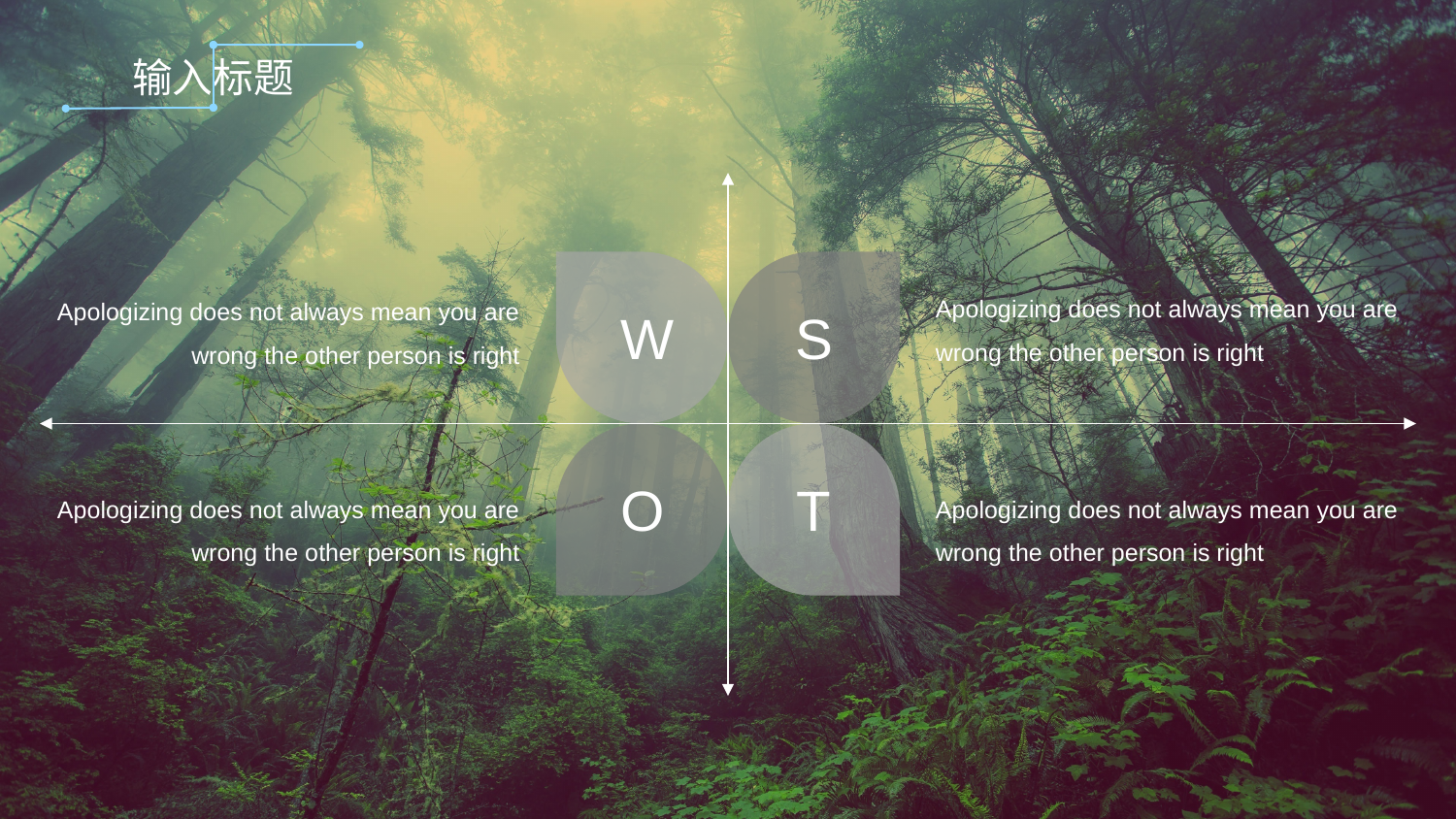

输入标题

W

S
Apologizing does not always mean you are wrong the other person is right
Apologizing does not always mean you are wrong the other person is right

O

T
Apologizing does not always mean you are wrong the other person is right
Apologizing does not always mean you are wrong the other person is right